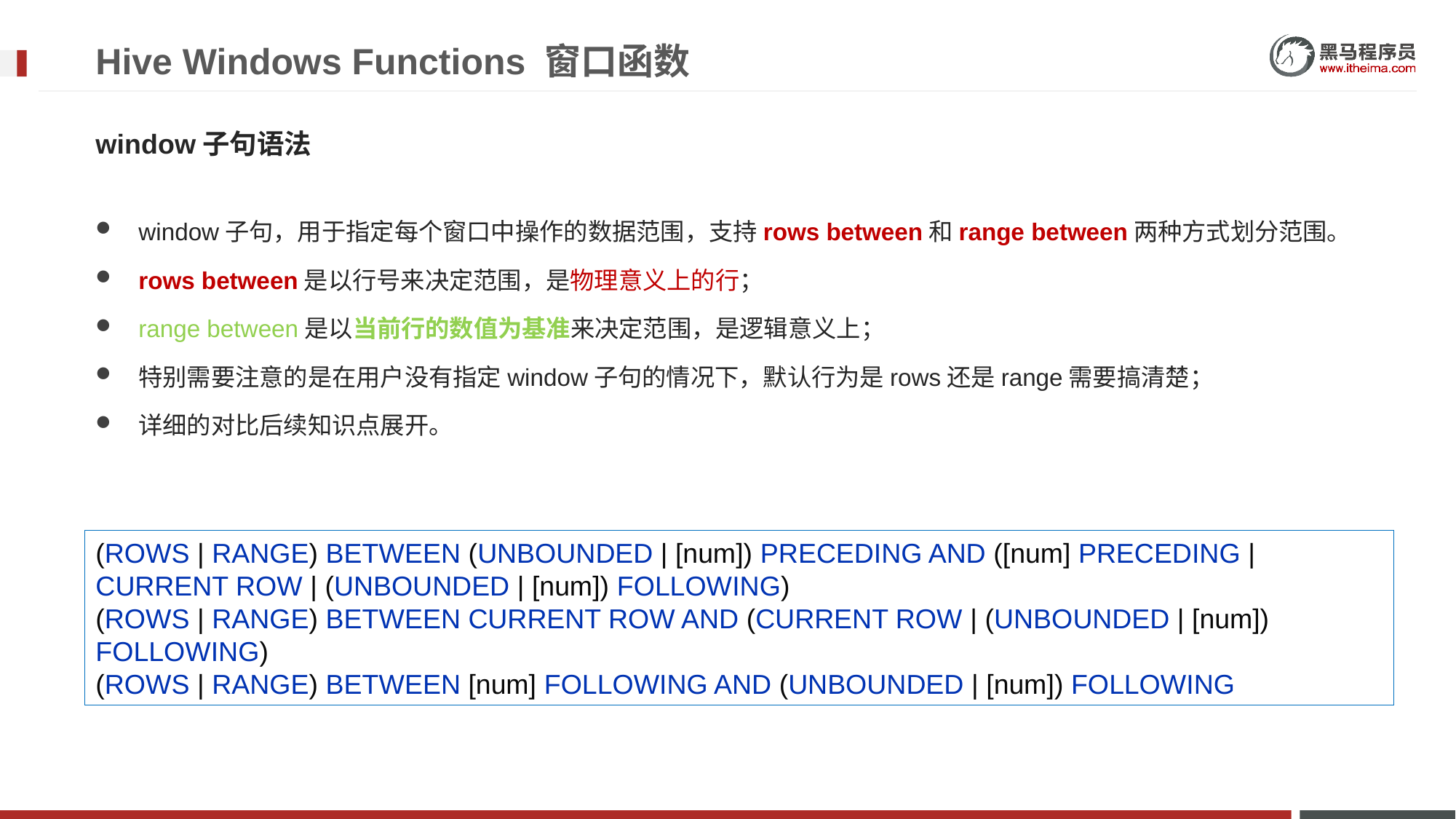

# Hive Windows Functions 窗口函数
window子句语法
window子句，用于指定每个窗口中操作的数据范围，支持rows between和range between两种方式划分范围。
rows between是以行号来决定范围，是物理意义上的行；
range between是以当前行的数值为基准来决定范围，是逻辑意义上；
特别需要注意的是在用户没有指定window子句的情况下，默认行为是rows还是range需要搞清楚；
详细的对比后续知识点展开。

(ROWS | RANGE) BETWEEN (UNBOUNDED | [num]) PRECEDING AND ([num] PRECEDING | CURRENT ROW | (UNBOUNDED | [num]) FOLLOWING)
(ROWS | RANGE) BETWEEN CURRENT ROW AND (CURRENT ROW | (UNBOUNDED | [num]) FOLLOWING)
(ROWS | RANGE) BETWEEN [num] FOLLOWING AND (UNBOUNDED | [num]) FOLLOWING